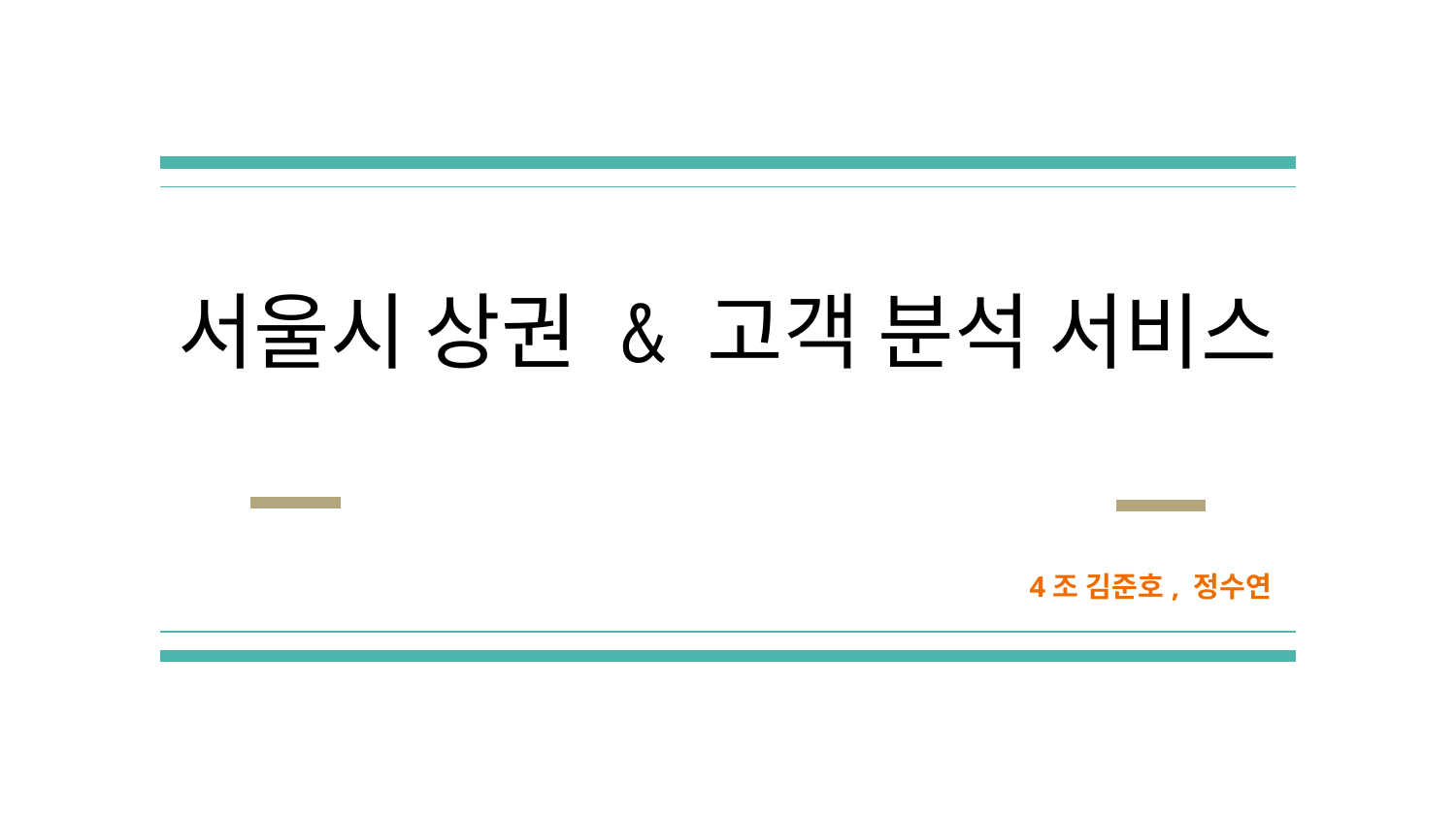

서울시 상권 & 고객 분석 서비스
4조 김준호, 정수연